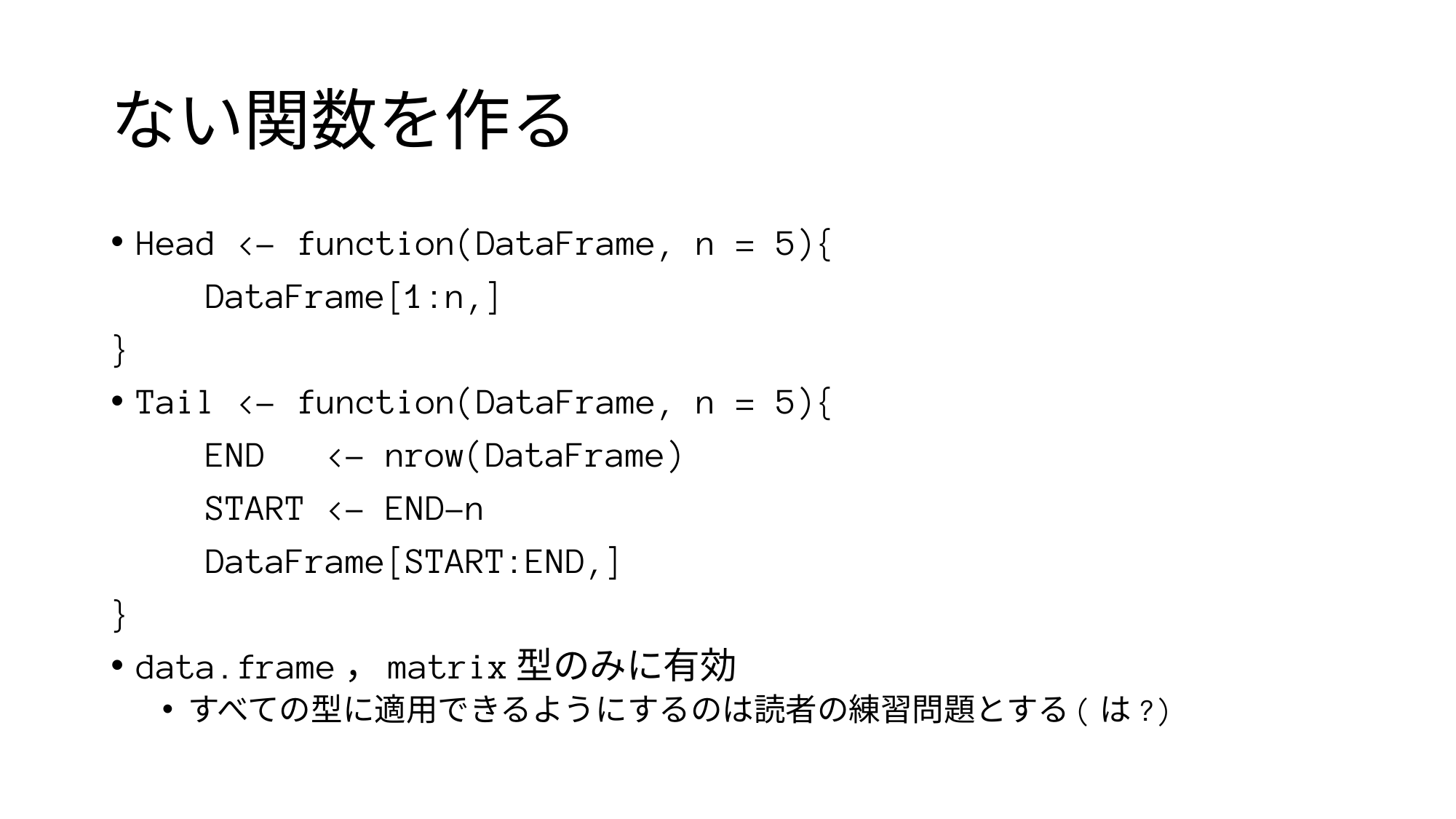

# ない関数を作る
Head <- function(DataFrame, n = 5){
	DataFrame[1:n,]
}
Tail <- function(DataFrame, n = 5){
	END   <- nrow(DataFrame)
	START <- END-n
	DataFrame[START:END,]
}
data.frame，matrix型のみに有効
すべての型に適用できるようにするのは読者の練習問題とする(は?)